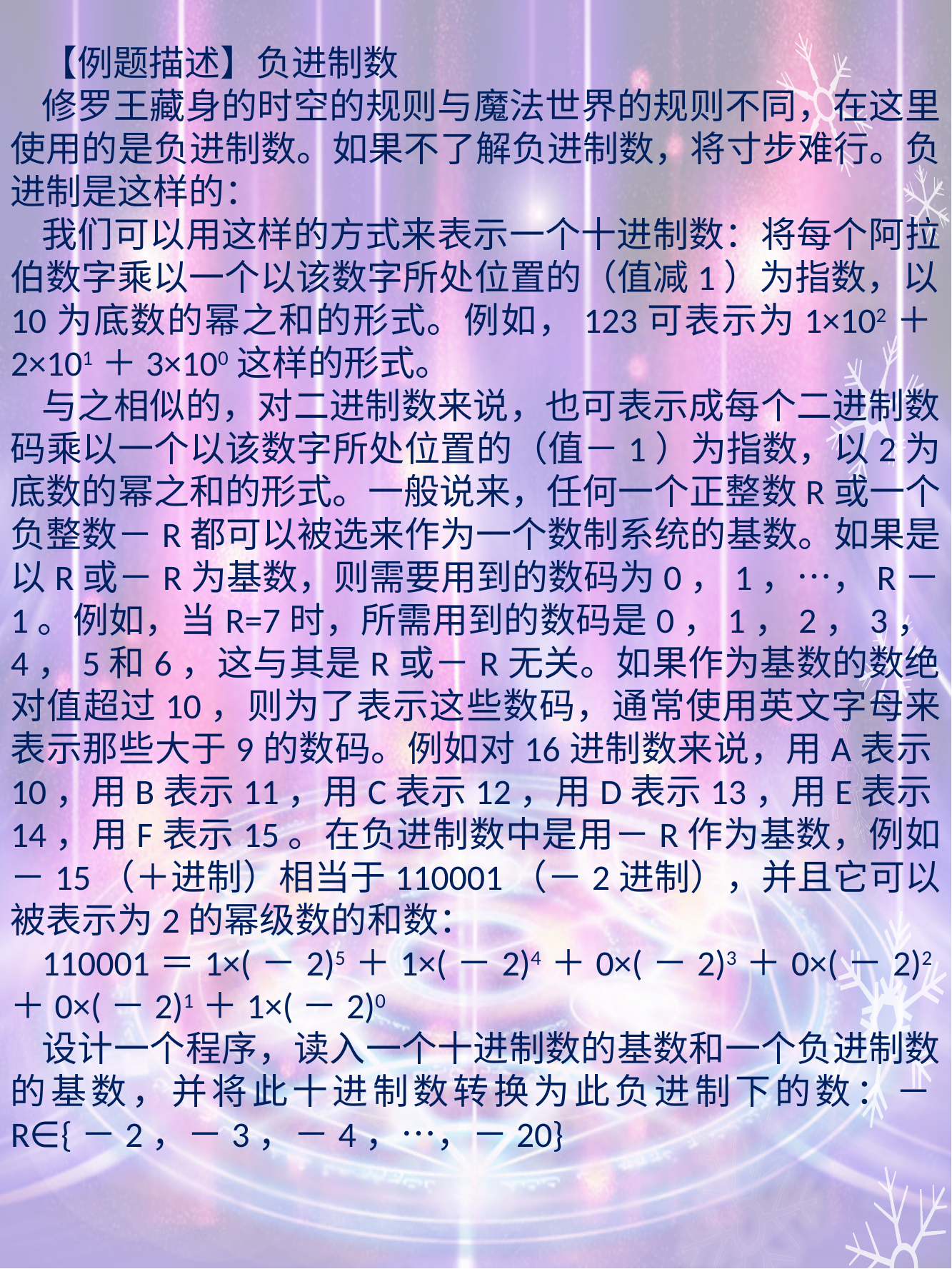

【例题描述】负进制数
修罗王藏身的时空的规则与魔法世界的规则不同，在这里使用的是负进制数。如果不了解负进制数，将寸步难行。负进制是这样的：
我们可以用这样的方式来表示一个十进制数：将每个阿拉伯数字乘以一个以该数字所处位置的（值减1）为指数，以10为底数的幂之和的形式。例如，123可表示为1×102＋2×101＋3×100这样的形式。
与之相似的，对二进制数来说，也可表示成每个二进制数码乘以一个以该数字所处位置的（值－1）为指数，以2为底数的幂之和的形式。一般说来，任何一个正整数R或一个负整数－R都可以被选来作为一个数制系统的基数。如果是以R或－R为基数，则需要用到的数码为0，1，…，R－1。例如，当R=7时，所需用到的数码是0，1，2，3，4，5和6，这与其是R或－R无关。如果作为基数的数绝对值超过10，则为了表示这些数码，通常使用英文字母来表示那些大于9的数码。例如对16进制数来说，用A表示10，用B表示11，用C表示12，用D表示13，用E表示14，用F表示15。在负进制数中是用－R作为基数，例如－15（＋进制）相当于110001（－2进制），并且它可以被表示为2的幂级数的和数：
110001＝1×(－2)5＋1×(－2)4＋0×(－2)3＋0×(－2)2＋0×(－2)1＋1×(－2)0
设计一个程序，读入一个十进制数的基数和一个负进制数的基数，并将此十进制数转换为此负进制下的数：－R∈{－2，－3，－4，…，－20}